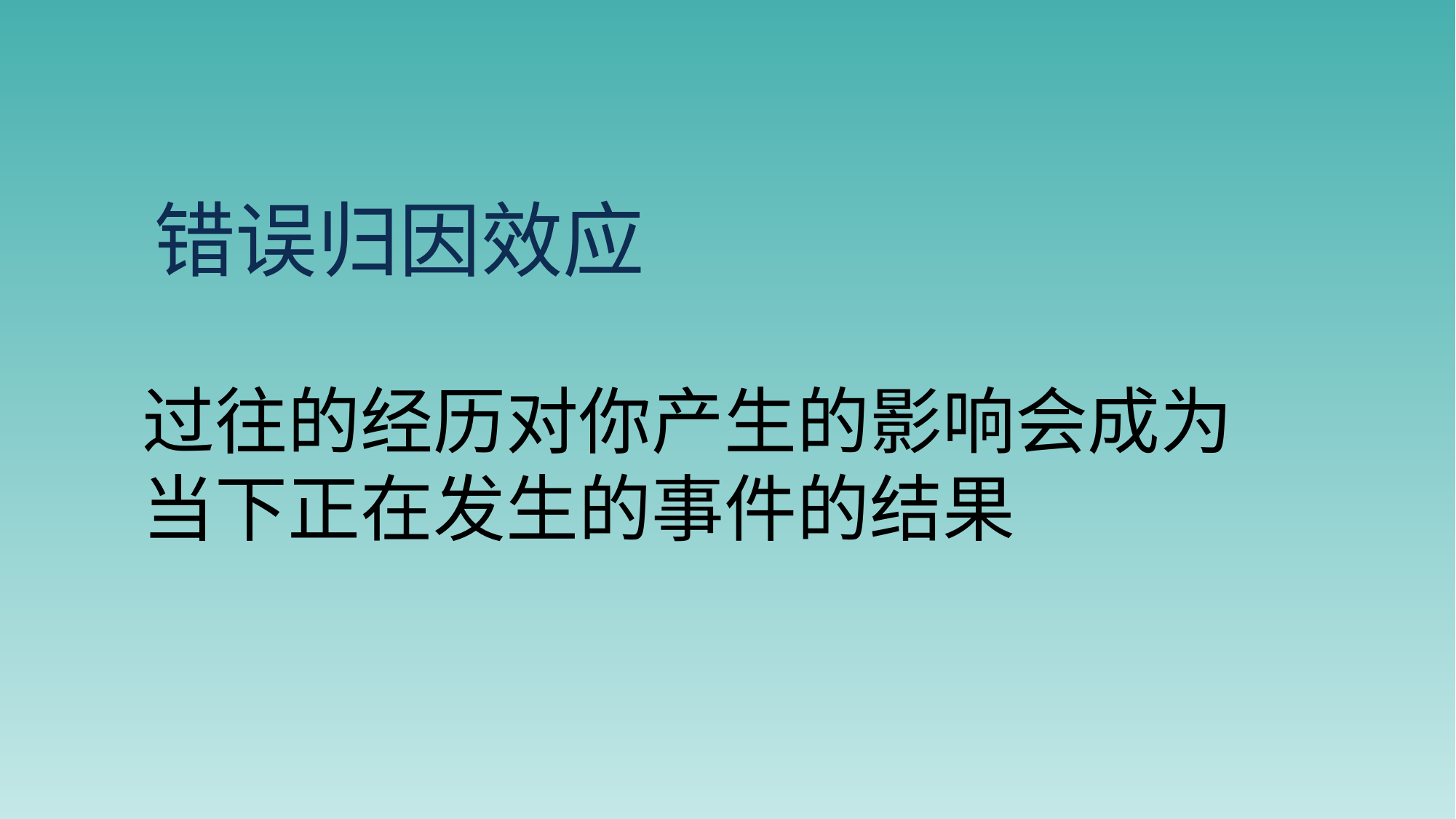

错误归因效应
过往的经历对你产生的影响会成为当下正在发生的事件的结果